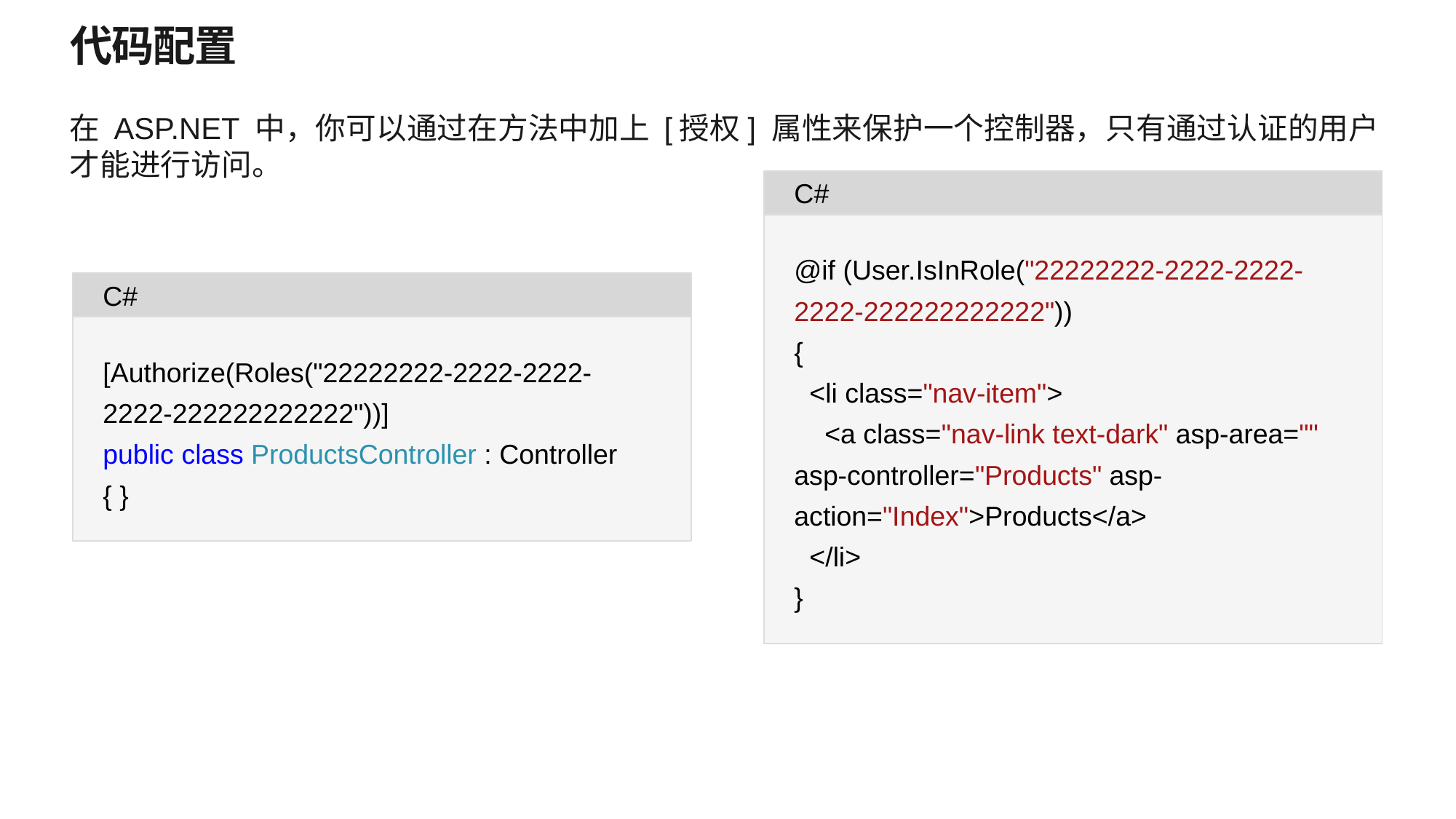

# 代码配置
在 ASP.NET 中，你可以通过在方法中加上 [授权] 属性来保护一个控制器，只有通过认证的用户才能进行访问。
C#
@if (User.IsInRole("22222222-2222-2222-2222-222222222222"))
{
  <li class="nav-item">
    <a class="nav-link text-dark" asp-area="" asp-controller="Products" asp-action="Index">Products</a>
  </li>
}
C#
[Authorize(Roles("22222222-2222-2222-2222-222222222222"))]
public class ProductsController : Controller
{ }